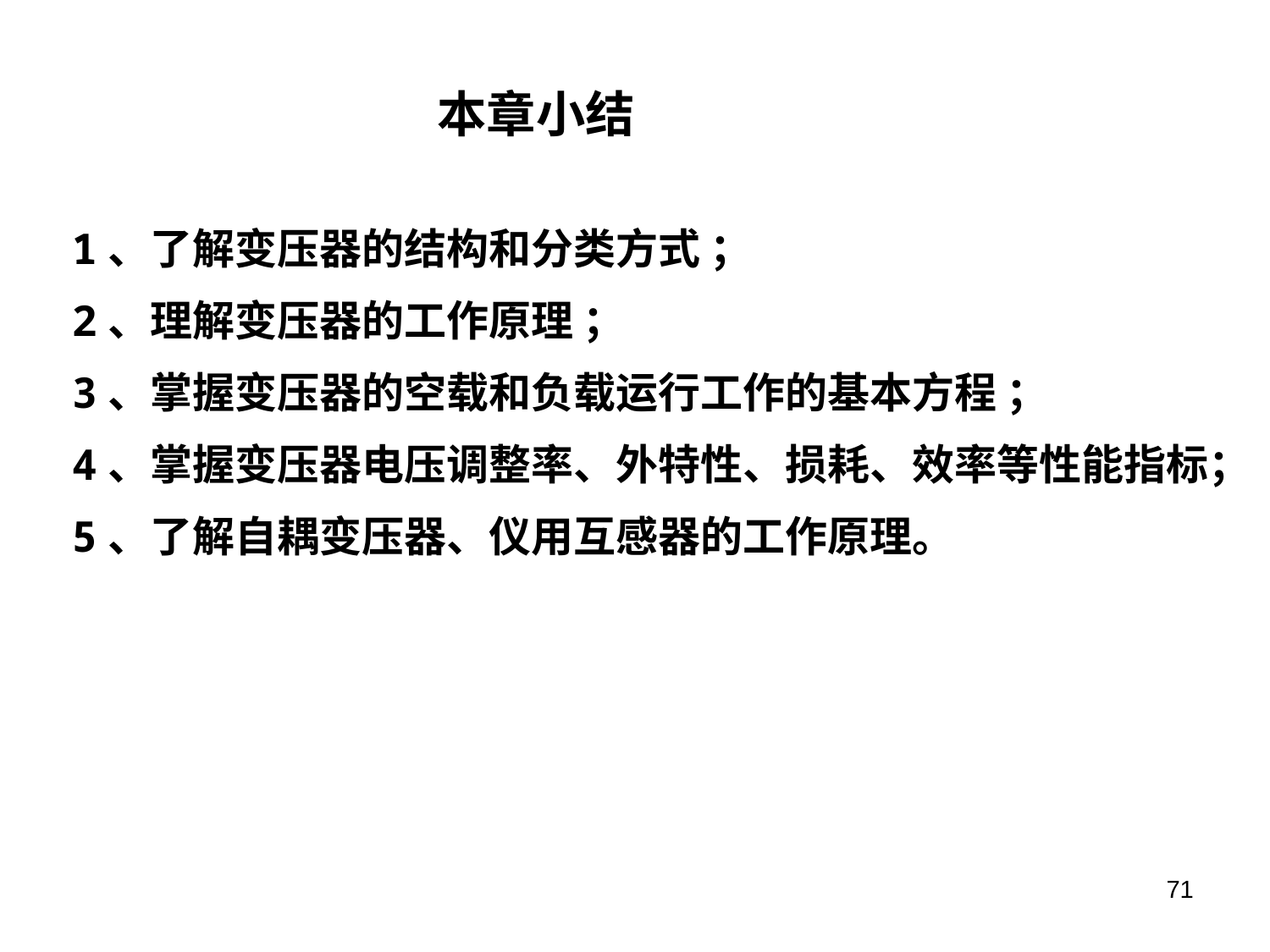

# 本章小结
1、了解变压器的结构和分类方式 ；
2、理解变压器的工作原理 ；
3、掌握变压器的空载和负载运行工作的基本方程 ；
4、掌握变压器电压调整率、外特性、损耗、效率等性能指标；
5、了解自耦变压器、仪用互感器的工作原理。
71